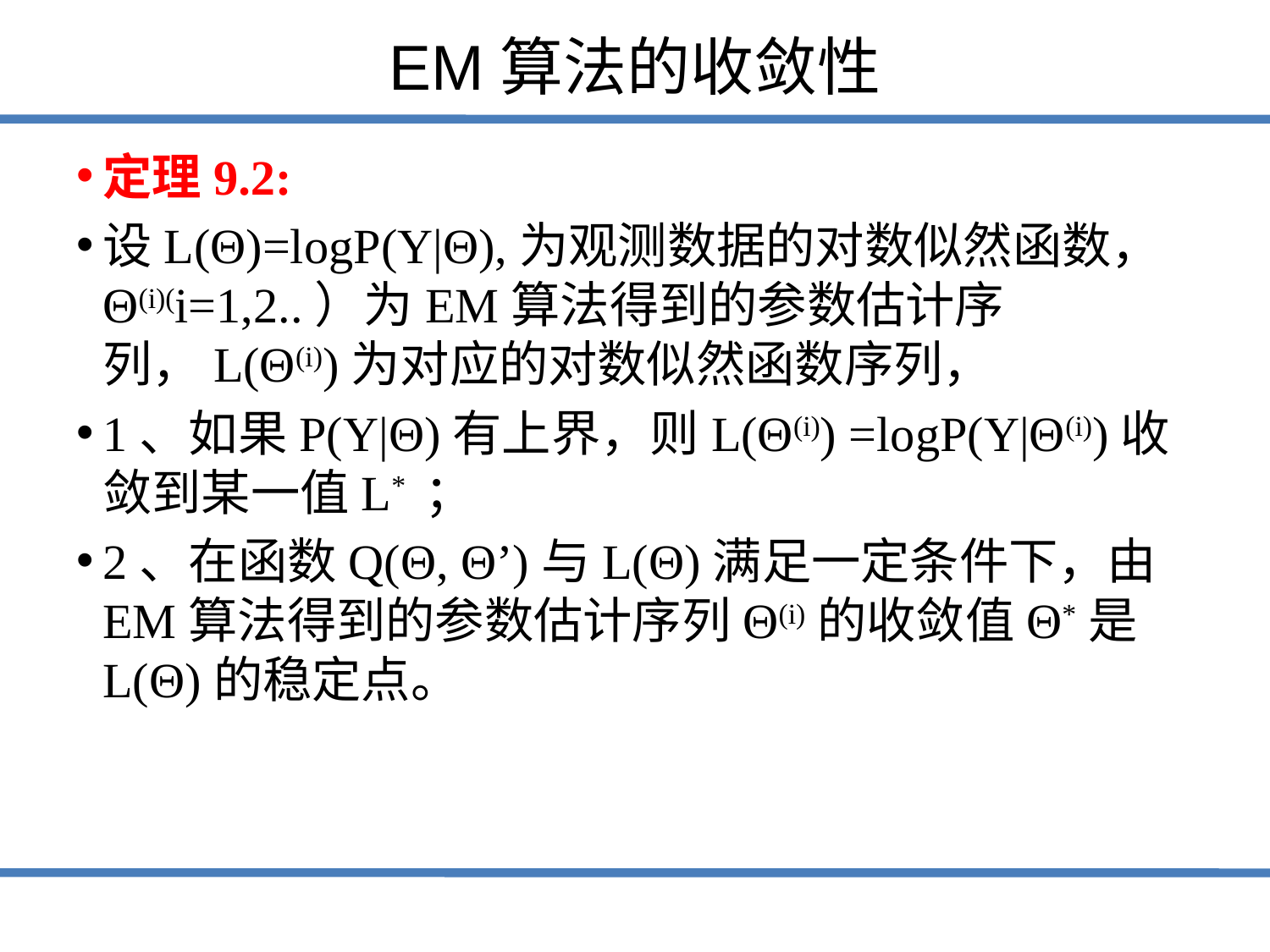

# EM算法的收敛性
定理9.2:
设L(Θ)=logP(Y|Θ),为观测数据的对数似然函数，Θ(i)(i=1,2..）为EM算法得到的参数估计序列，L(Θ(i))为对应的对数似然函数序列，
1、如果P(Y|Θ)有上界，则L(Θ(i)) =logP(Y|Θ(i))收敛到某一值L* ；
2、在函数Q(Θ, Θ’)与L(Θ)满足一定条件下，由EM算法得到的参数估计序列Θ(i)的收敛值Θ*是L(Θ)的稳定点。